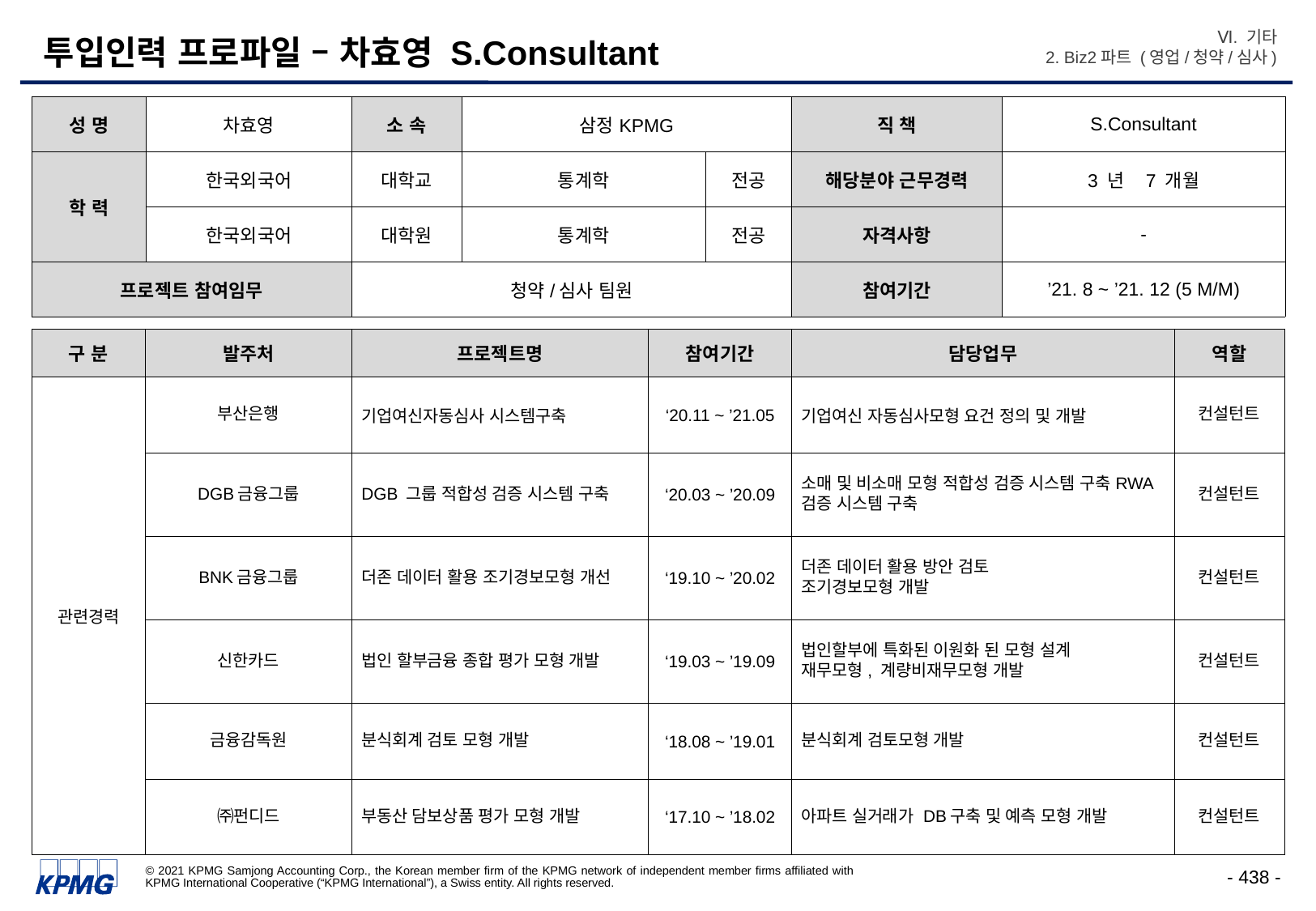

Ⅵ. 기타
2. Biz2파트 (영업/청약/심사)
# 투입인력 프로파일 – 차효영 S.Consultant
| 성 명 | 차효영 | 소 속 | 삼정KPMG |  | 직 책 | S.Consultant |
| --- | --- | --- | --- | --- | --- | --- |
| 학 력 | 한국외국어 | 대학교 | 통계학 | 전공 | 해당분야 근무경력 | 3 년 7 개월 |
|  | 한국외국어 | 대학원 | 통계학 | 전공 | 자격사항 | - |
| 프로젝트 참여임무 |  | 청약/심사 팀원 |  |  | 참여기간 | ’21. 8 ~ ’21. 12 (5 M/M) |
| 구 분 | 발주처 | 프로젝트명 | 참여기간 | 담당업무 | 역할 |
| --- | --- | --- | --- | --- | --- |
| 관련경력 | 부산은행 | 기업여신자동심사 시스템구축 | ‘20.11 ~ ’21.05 | 기업여신 자동심사모형 요건 정의 및 개발 | 컨설턴트 |
|  | DGB금융그룹 | DGB 그룹 적합성 검증 시스템 구축 | ‘20.03 ~ ’20.09 | 소매 및 비소매 모형 적합성 검증 시스템 구축RWA 검증 시스템 구축 | 컨설턴트 |
|  | BNK금융그룹 | 더존 데이터 활용 조기경보모형 개선 | ‘19.10 ~ ’20.02 | 더존 데이터 활용 방안 검토 조기경보모형 개발 | 컨설턴트 |
|  | 신한카드 | 법인 할부금융 종합 평가 모형 개발 | ‘19.03 ~ ’19.09 | 법인할부에 특화된 이원화 된 모형 설계 재무모형, 계량비재무모형 개발 | 컨설턴트 |
|  | 금융감독원 | 분식회계 검토 모형 개발 | ‘18.08 ~ ’19.01 | 분식회계 검토모형 개발 | 컨설턴트 |
|  | ㈜펀디드 | 부동산 담보상품 평가 모형 개발 | ‘17.10 ~ ’18.02 | 아파트 실거래가 DB구축 및 예측 모형 개발 | 컨설턴트 |